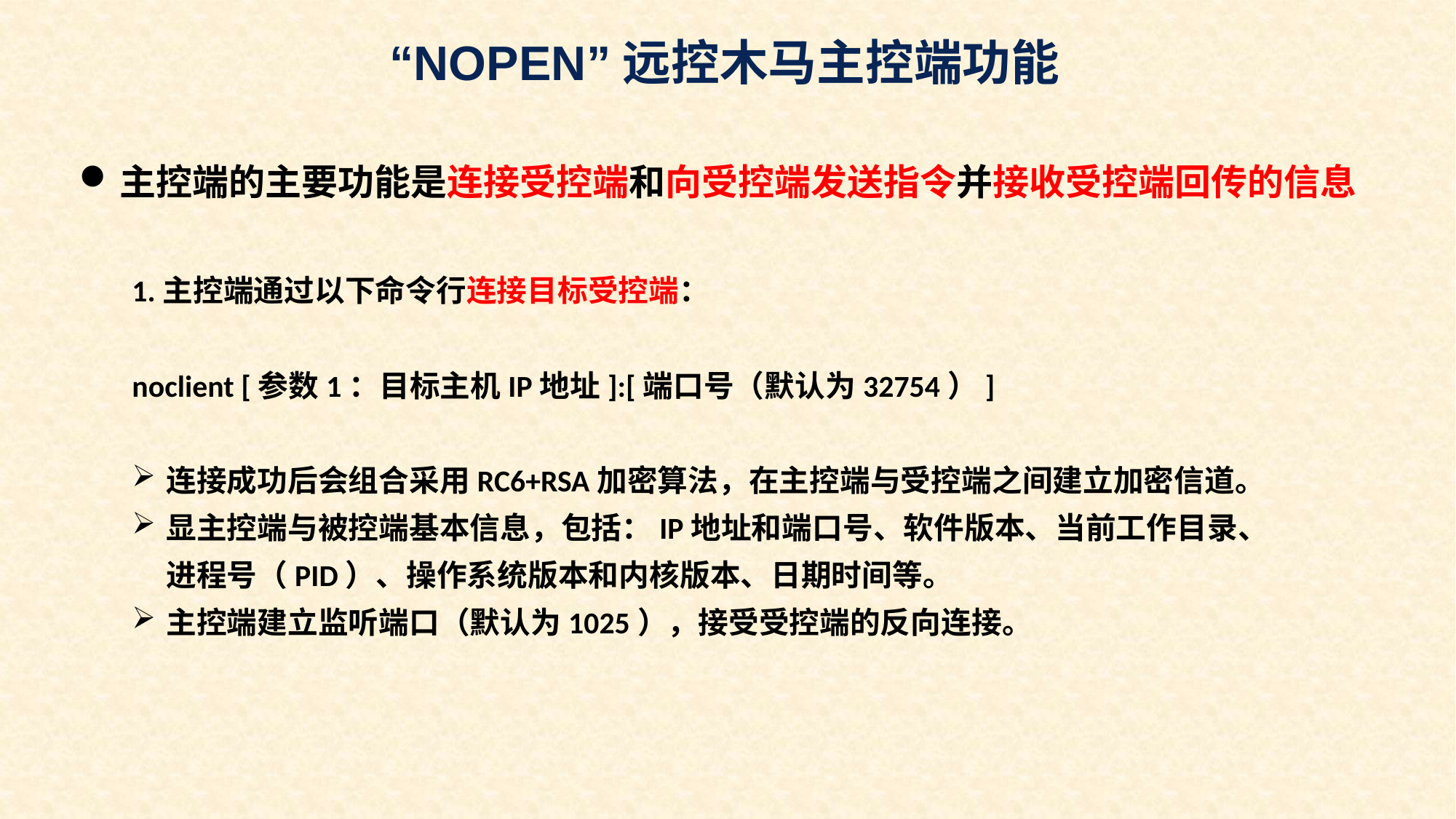

“NOPEN”远控木马主控端功能
主控端的主要功能是连接受控端和向受控端发送指令并接收受控端回传的信息
1.主控端通过以下命令行连接目标受控端：

noclient [参数1：目标主机IP地址]:[端口号（默认为32754）]

连接成功后会组合采用RC6+RSA加密算法，在主控端与受控端之间建立加密信道。
显主控端与被控端基本信息，包括：IP地址和端口号、软件版本、当前工作目录、进程号（PID）、操作系统版本和内核版本、日期时间等。
主控端建立监听端口（默认为1025），接受受控端的反向连接。